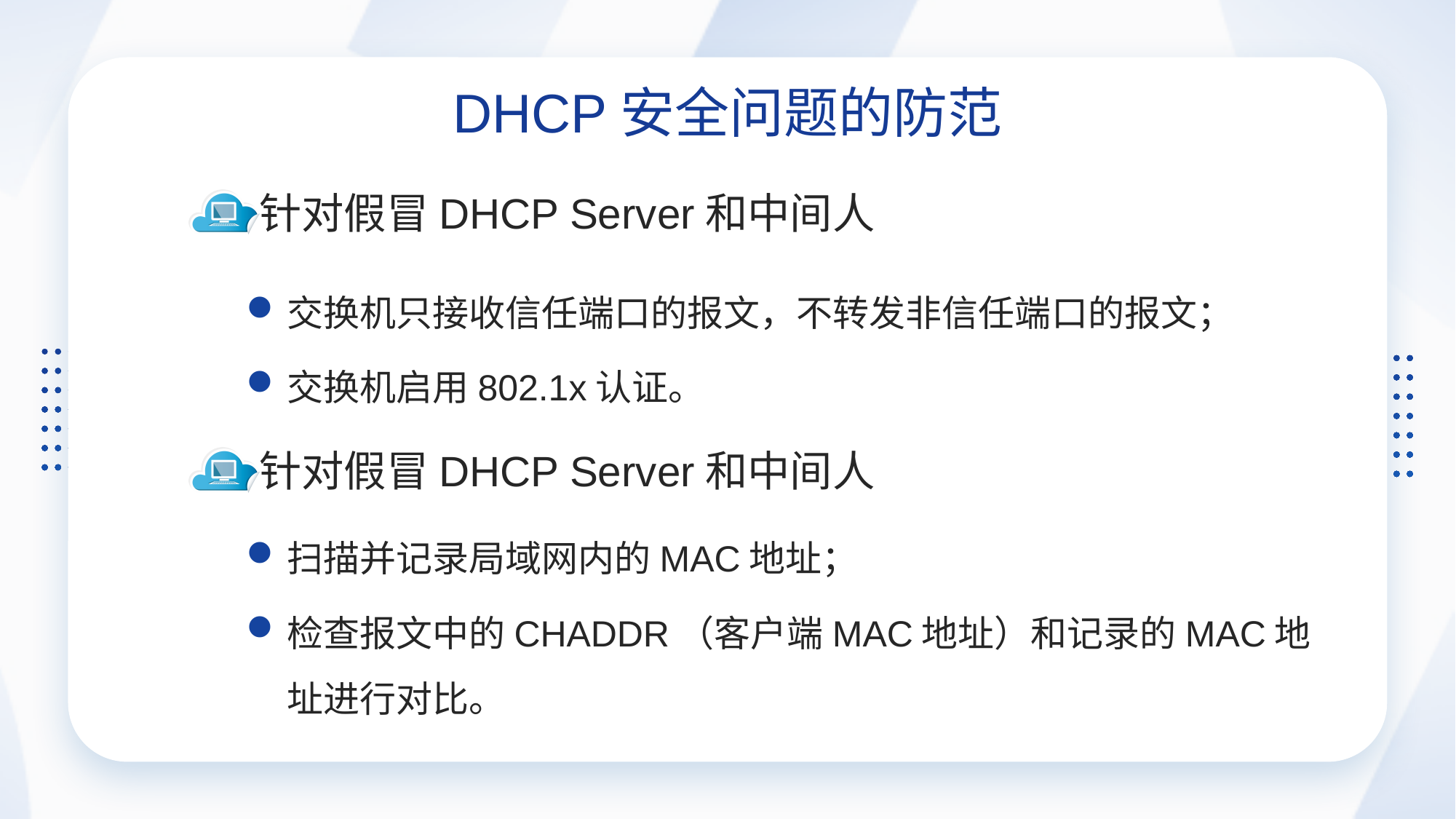

DHCP安全问题的防范
针对假冒DHCP Server和中间人
交换机只接收信任端口的报文，不转发非信任端口的报文；
交换机启用802.1x认证。
针对假冒DHCP Server和中间人
扫描并记录局域网内的MAC地址；
检查报文中的CHADDR（客户端MAC地址）和记录的MAC地址进行对比。